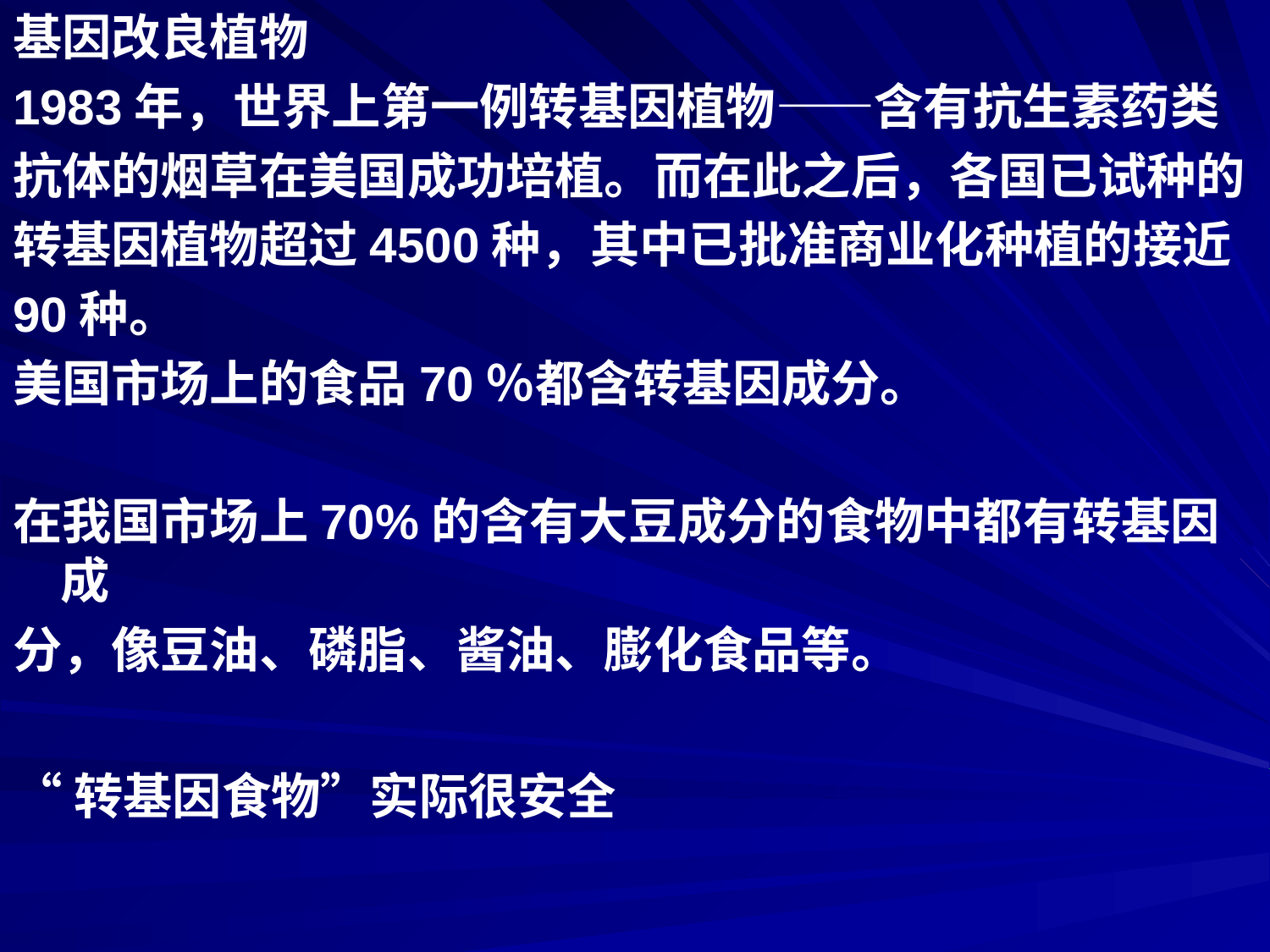

基因改良植物
1983年，世界上第一例转基因植物——含有抗生素药类
抗体的烟草在美国成功培植。而在此之后，各国已试种的
转基因植物超过4500种，其中已批准商业化种植的接近
90种。
美国市场上的食品70％都含转基因成分。

在我国市场上70%的含有大豆成分的食物中都有转基因成
分，像豆油、磷脂、酱油、膨化食品等。

“转基因食物”实际很安全